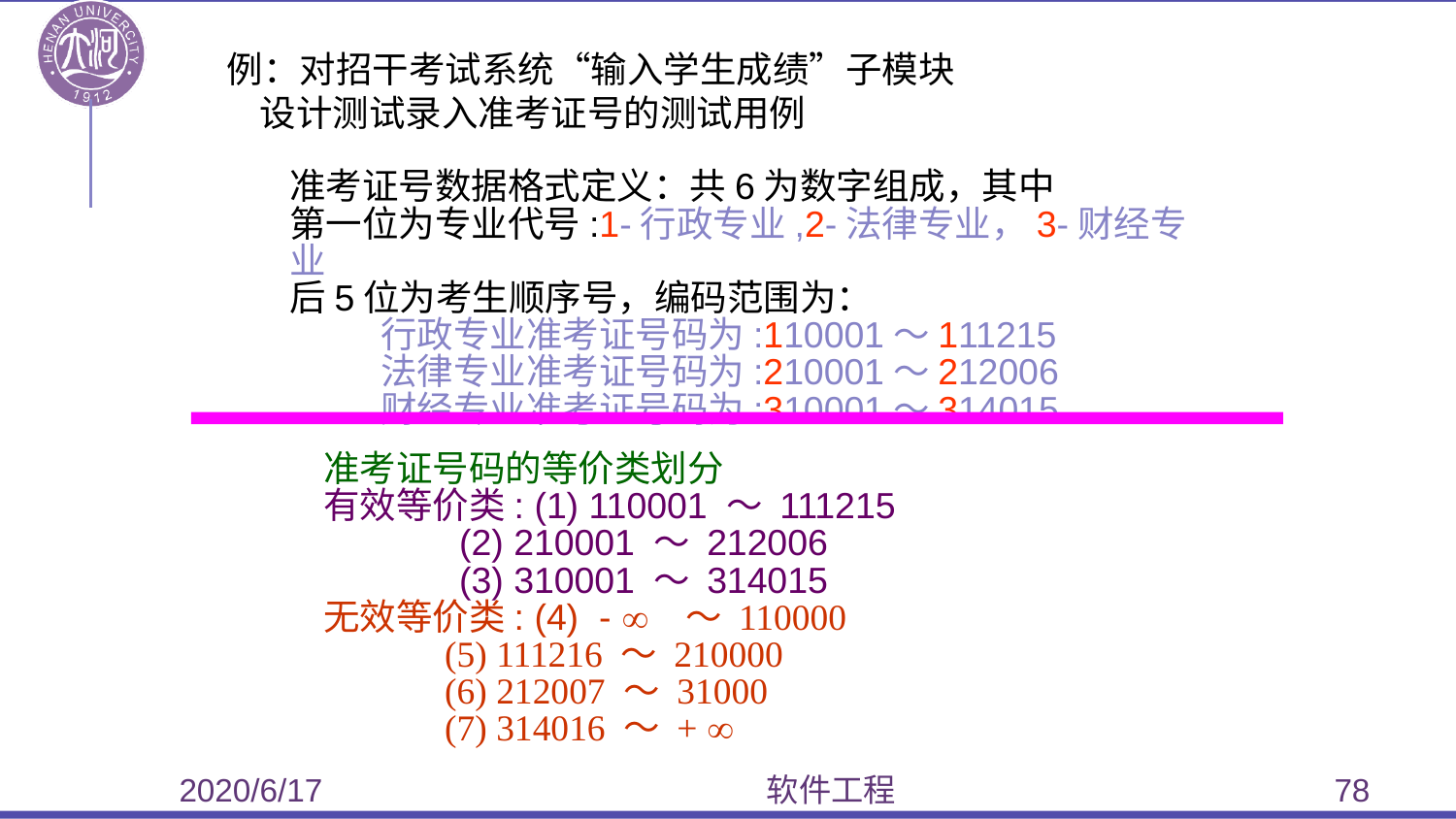

例：对招干考试系统“输入学生成绩”子模块
   设计测试录入准考证号的测试用例
准考证号数据格式定义：共6为数字组成，其中
第一位为专业代号:1-行政专业,2-法律专业，3-财经专业
后5位为考生顺序号，编码范围为：
          行政专业准考证号码为:110001～111215
          法律专业准考证号码为:210001～212006
          财经专业准考证号码为:310001～314015

 准考证号码的等价类划分
 有效等价类: (1) 110001 ～ 111215
               (2) 210001 ～ 212006
               (3) 310001 ～ 314015
 无效等价类: (4)  - ∞   ～ 110000
               (5) 111216 ～ 210000
               (6) 212007 ～ 31000
               (7) 314016 ～ + ∞
2020/6/17
软件工程
78